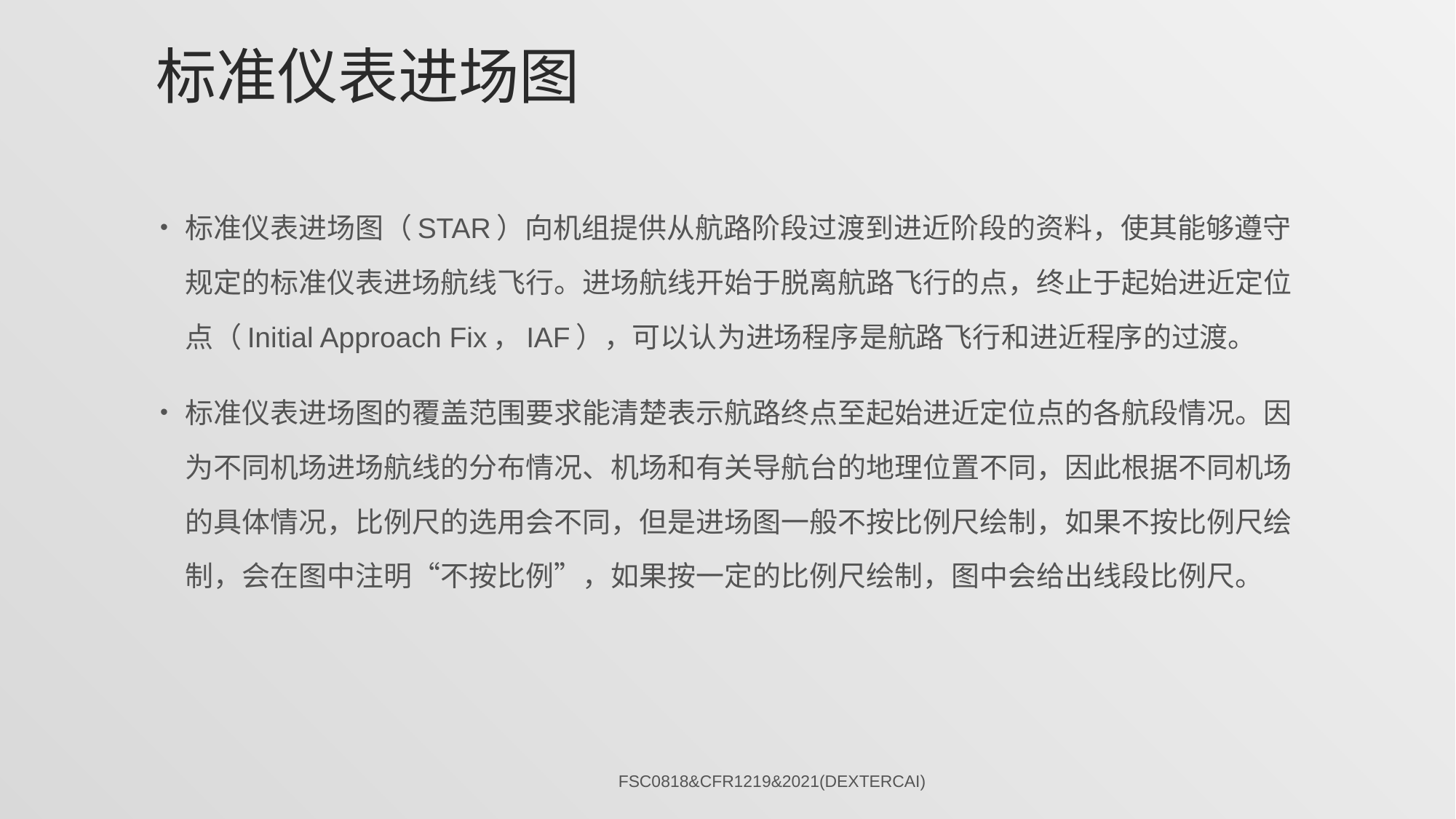

# 标准仪表进场图
标准仪表进场图（STAR）向机组提供从航路阶段过渡到进近阶段的资料，使其能够遵守规定的标准仪表进场航线飞行。进场航线开始于脱离航路飞行的点，终止于起始进近定位点（Initial Approach Fix，IAF），可以认为进场程序是航路飞行和进近程序的过渡。
标准仪表进场图的覆盖范围要求能清楚表示航路终点至起始进近定位点的各航段情况。因为不同机场进场航线的分布情况、机场和有关导航台的地理位置不同，因此根据不同机场的具体情况，比例尺的选用会不同，但是进场图一般不按比例尺绘制，如果不按比例尺绘制，会在图中注明“不按比例”，如果按一定的比例尺绘制，图中会给出线段比例尺。

FSC0818&CFR1219&2021(DexterCai)